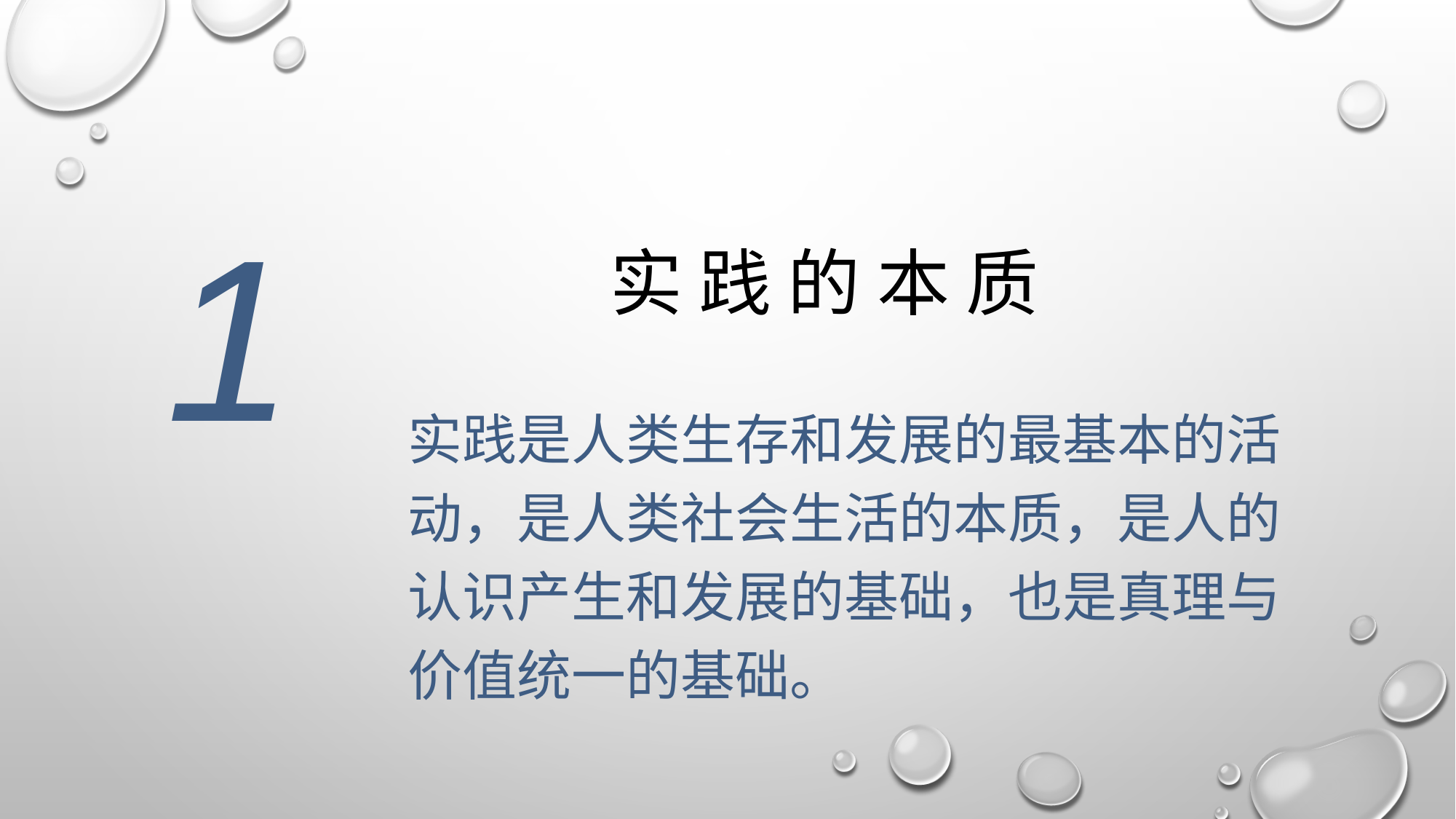

1
# 实 践 的 本 质
实践是人类生存和发展的最基本的活动，是人类社会生活的本质，是人的认识产生和发展的基础，也是真理与价值统一的基础。